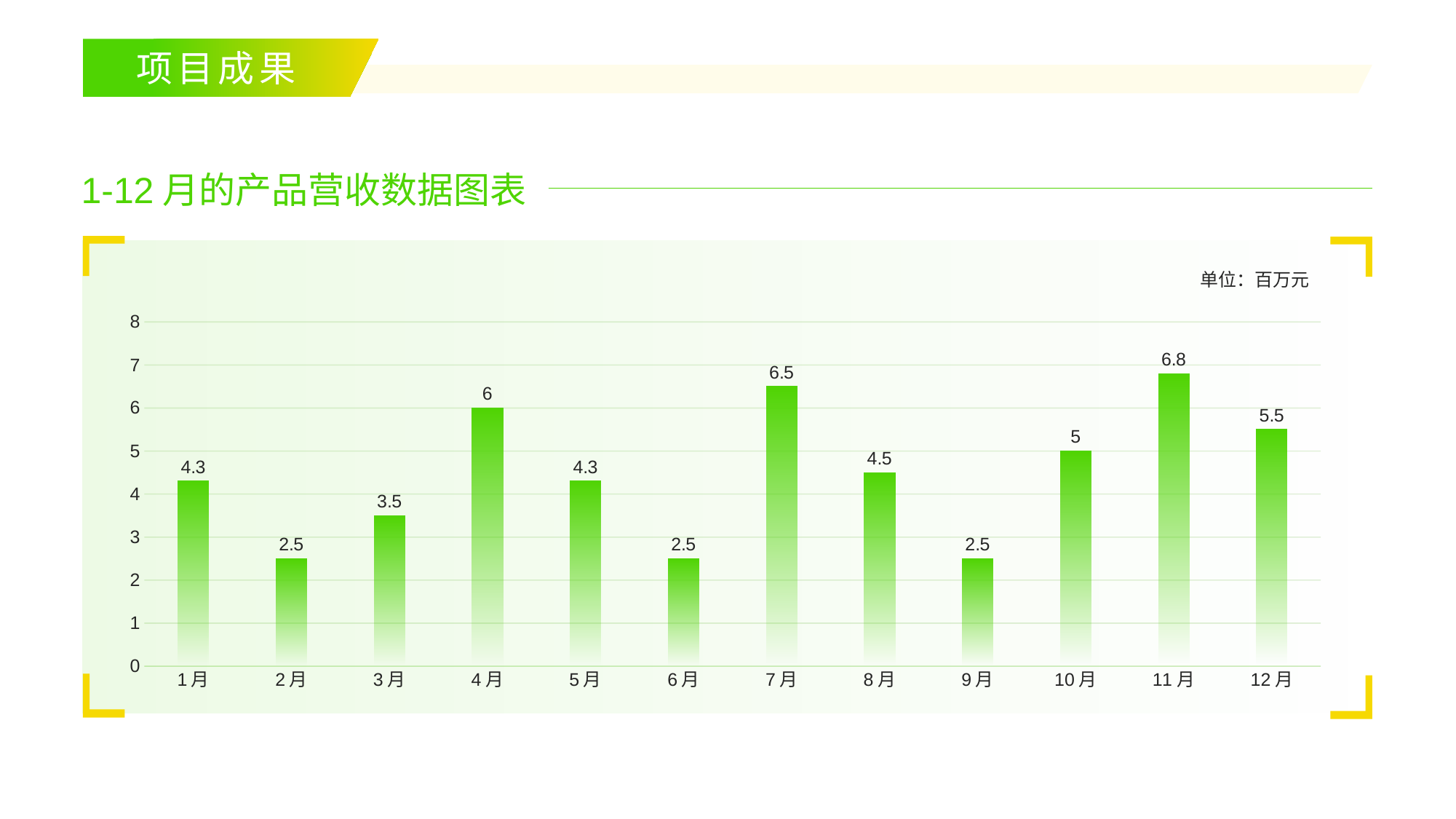

项目成果

1-12月的产品营收数据图表

单位：百万元

### Chart

| Category | 系列 1 |
|---|---|
| 1月 | 4.3 |
| 2月 | 2.5 |
| 3月 | 3.5 |
| 4月 | 6.0 |
| 5月 | 4.3 |
| 6月 | 2.5 |
| 7月 | 6.5 |
| 8月 | 4.5 |
| 9月 | 2.5 |
| 10月 | 5.0 |
| 11月 | 6.8 |
| 12月 | 5.5 |